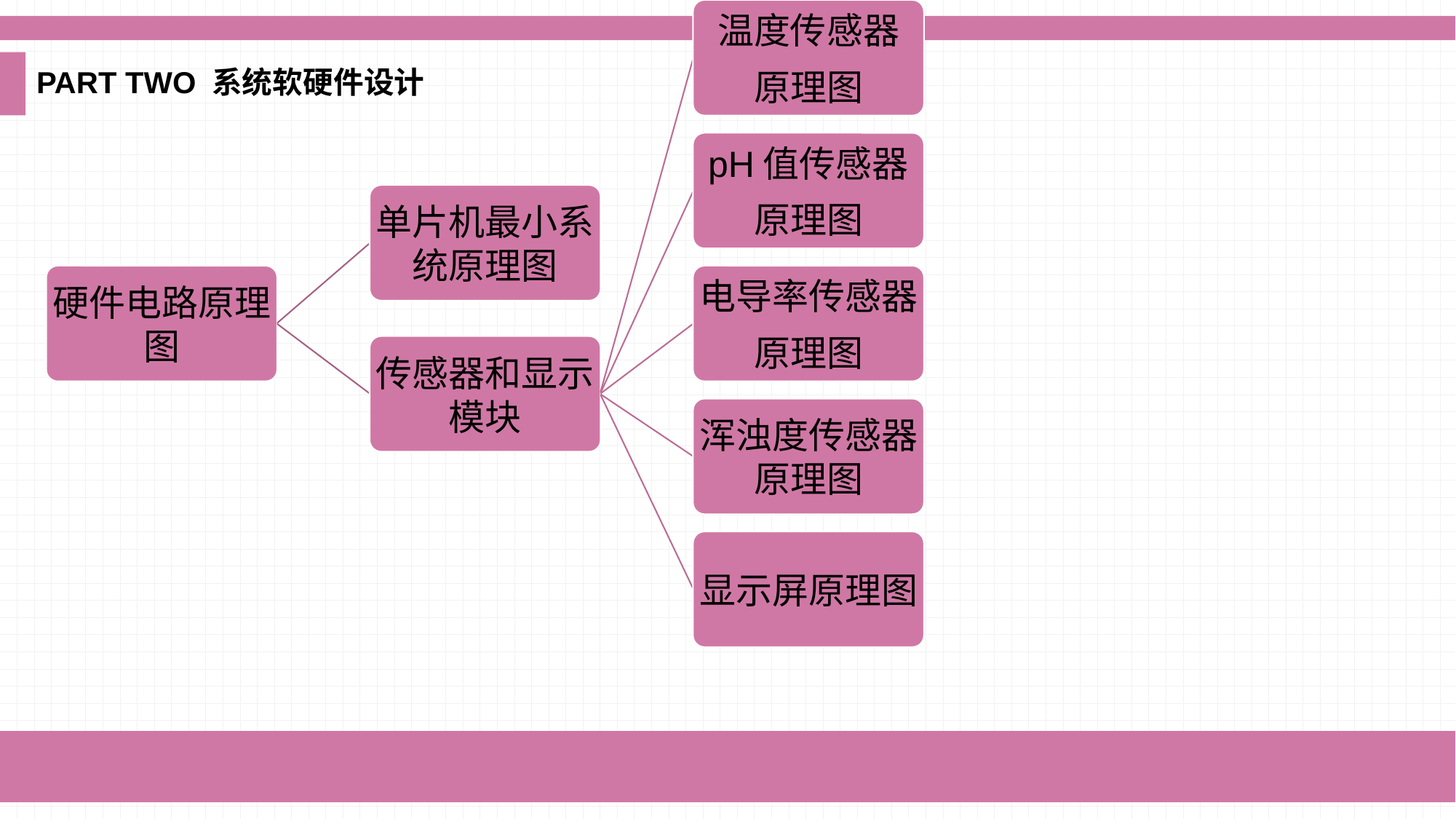

PART TWO 系统软硬件设计
硬件电路原理图

传感器和显示模块

温度传感器
原理图

pH值传感器
原理图

电导率传感器
原理图

浑浊度传感器原理图

显示屏原理图

单片机最小系统原理图